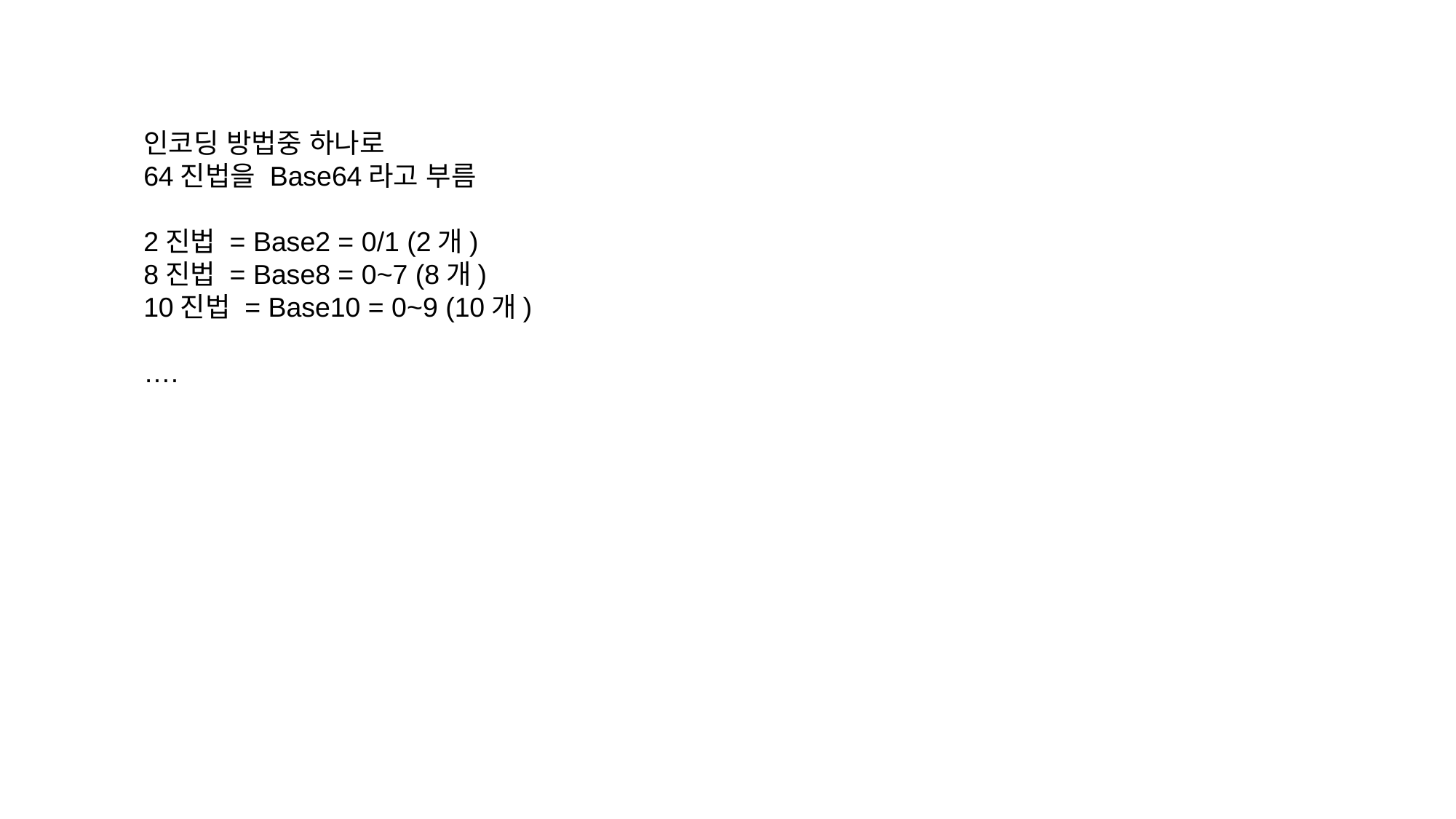

인코딩 방법중 하나로
64진법을 Base64라고 부름

2진법 = Base2 = 0/1 (2개)
8진법 = Base8 = 0~7 (8개)
10진법 = Base10 = 0~9 (10개)

….